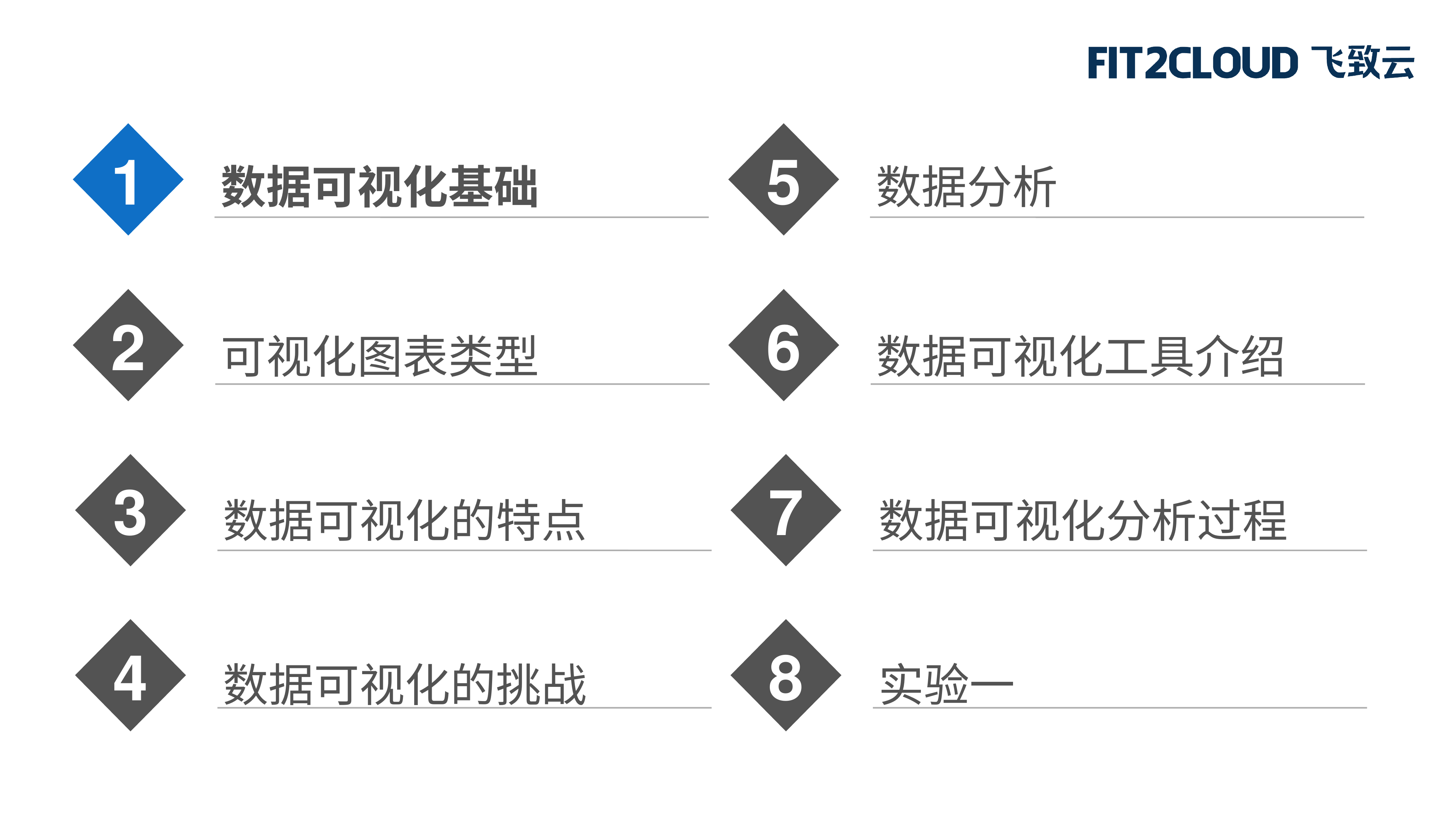

1
数据可视化基础

5
数据分析

2
可视化图表类型

6
数据可视化工具介绍

3
数据可视化的特点

7
数据可视化分析过程

4
数据可视化的挑战

8
实验一